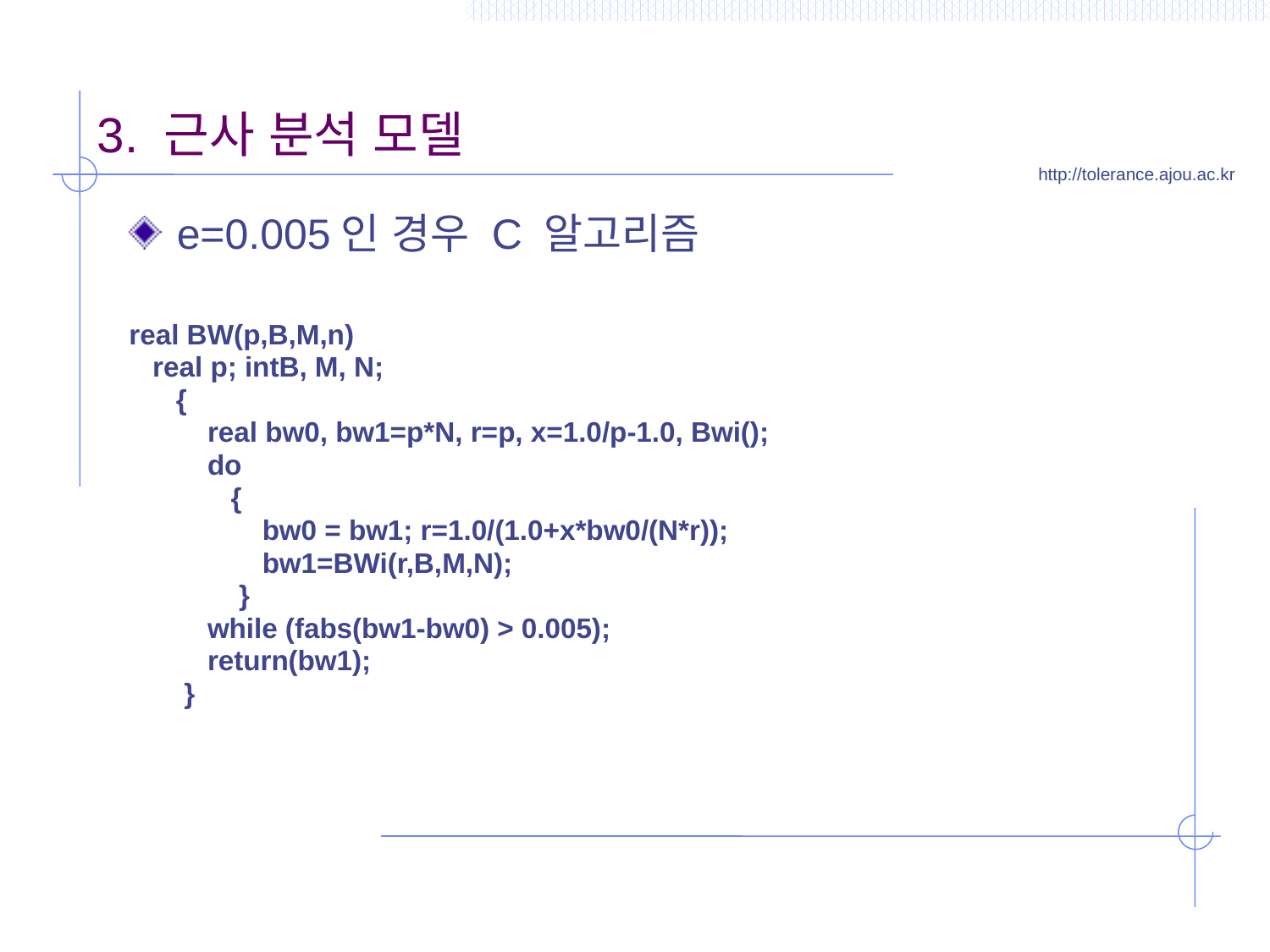

# 3. 근사 분석 모델
e=0.005인 경우 C 알고리즘

real BW(p,B,M,n)
   real p; intB, M, N;
      {
          real bw0, bw1=p*N, r=p, x=1.0/p-1.0, Bwi();
          do
             {
                 bw0 = bw1; r=1.0/(1.0+x*bw0/(N*r));
                 bw1=BWi(r,B,M,N);
              }
          while (fabs(bw1-bw0) > 0.005);
          return(bw1);
       }